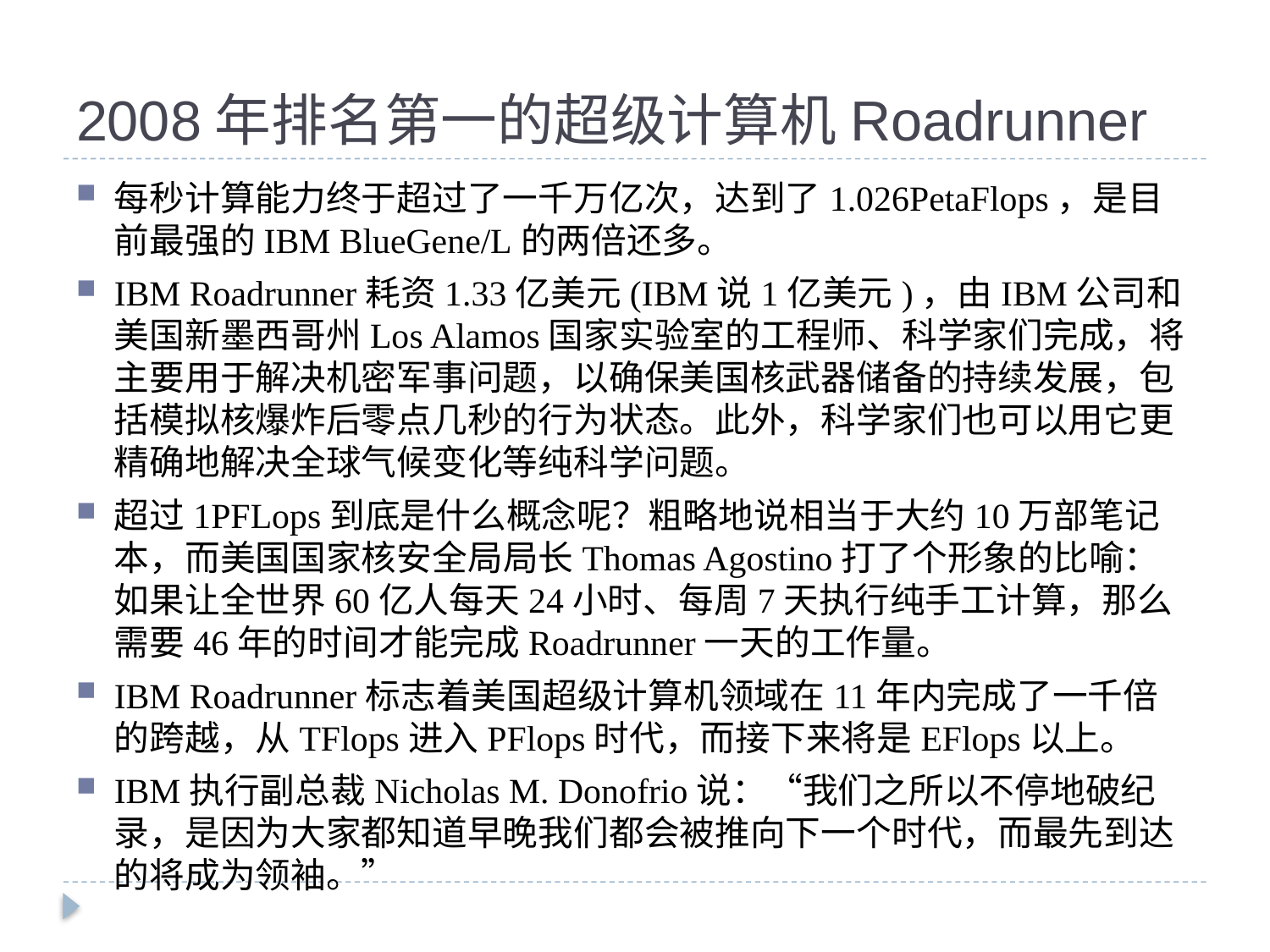

# 2008年排名第一的超级计算机Roadrunner
每秒计算能力终于超过了一千万亿次，达到了1.026PetaFlops，是目前最强的IBM BlueGene/L的两倍还多。
IBM Roadrunner耗资1.33亿美元(IBM说1亿美元)，由IBM公司和美国新墨西哥州Los Alamos国家实验室的工程师、科学家们完成，将主要用于解决机密军事问题，以确保美国核武器储备的持续发展，包括模拟核爆炸后零点几秒的行为状态。此外，科学家们也可以用它更精确地解决全球气候变化等纯科学问题。
超过1PFLops到底是什么概念呢？粗略地说相当于大约10万部笔记本，而美国国家核安全局局长Thomas Agostino打了个形象的比喻：如果让全世界60亿人每天24小时、每周7天执行纯手工计算，那么需要46年的时间才能完成Roadrunner一天的工作量。
IBM Roadrunner标志着美国超级计算机领域在11年内完成了一千倍的跨越，从TFlops进入PFlops时代，而接下来将是EFlops以上。
IBM执行副总裁Nicholas M. Donofrio说：“我们之所以不停地破纪录，是因为大家都知道早晚我们都会被推向下一个时代，而最先到达的将成为领袖。”